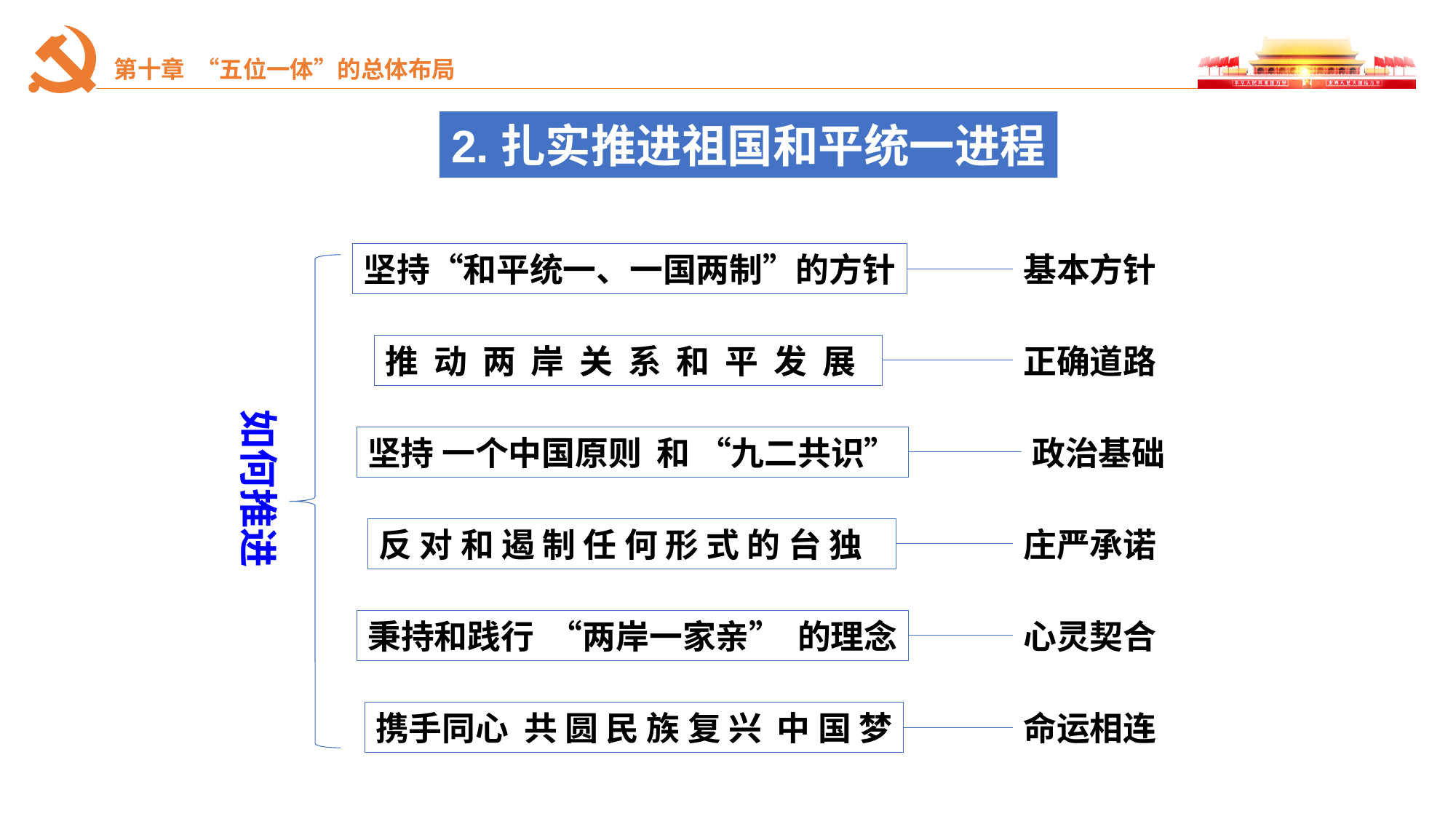

2.扎实推进祖国和平统一进程
2.六大历史性变革
坚持“和平统一、一国两制”的方针
基本方针

推  动  两  岸  关  系  和  平  发  展
正确道路
如何推进
坚持 一个中国原则  和 “九二共识”
政治基础
反 对 和 遏 制 任 何 形 式 的 台 独
庄严承诺
秉持和践行  “两岸一家亲”  的理念
心灵契合
携手同心  共 圆 民 族 复 兴  中 国 梦
命运相连